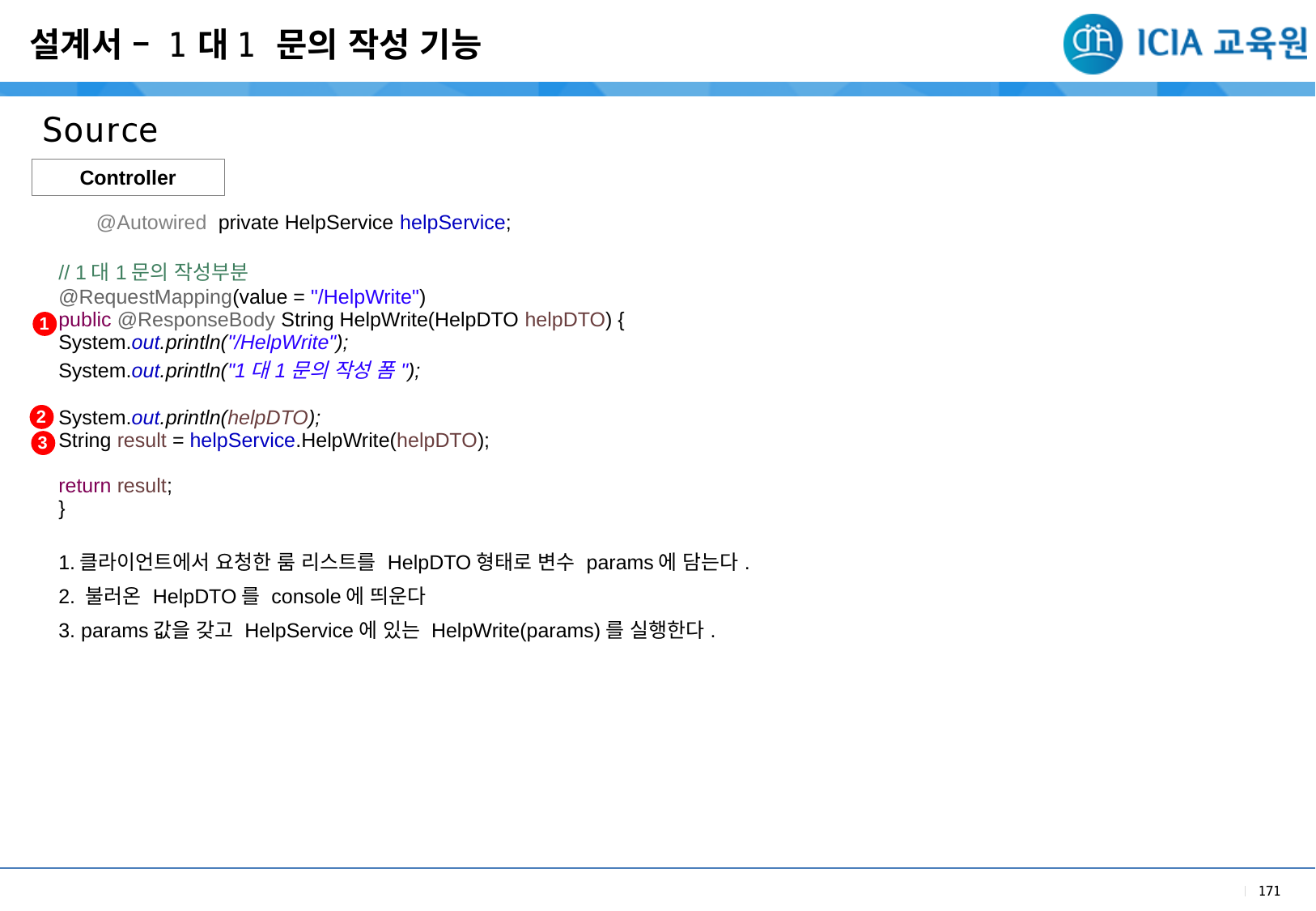

설계서 – 1대1 문의 작성 기능
Source
Controller
| @Autowired private HelpService helpService; // 1대1문의 작성부분 @RequestMapping(value = "/HelpWrite") public @ResponseBody String HelpWrite(HelpDTO helpDTO) { System.out.println("/HelpWrite"); System.out.println("1대1문의 작성 폼"); System.out.println(helpDTO); String result = helpService.HelpWrite(helpDTO); return result; } |
| --- |
| 1.클라이언트에서 요청한 룸 리스트를 HelpDTO형태로 변수 params에 담는다. 2. 불러온 HelpDTO를 console에 띄운다 3. params값을 갖고 HelpService에 있는 HelpWrite(params)를 실행한다. |
1

2

3